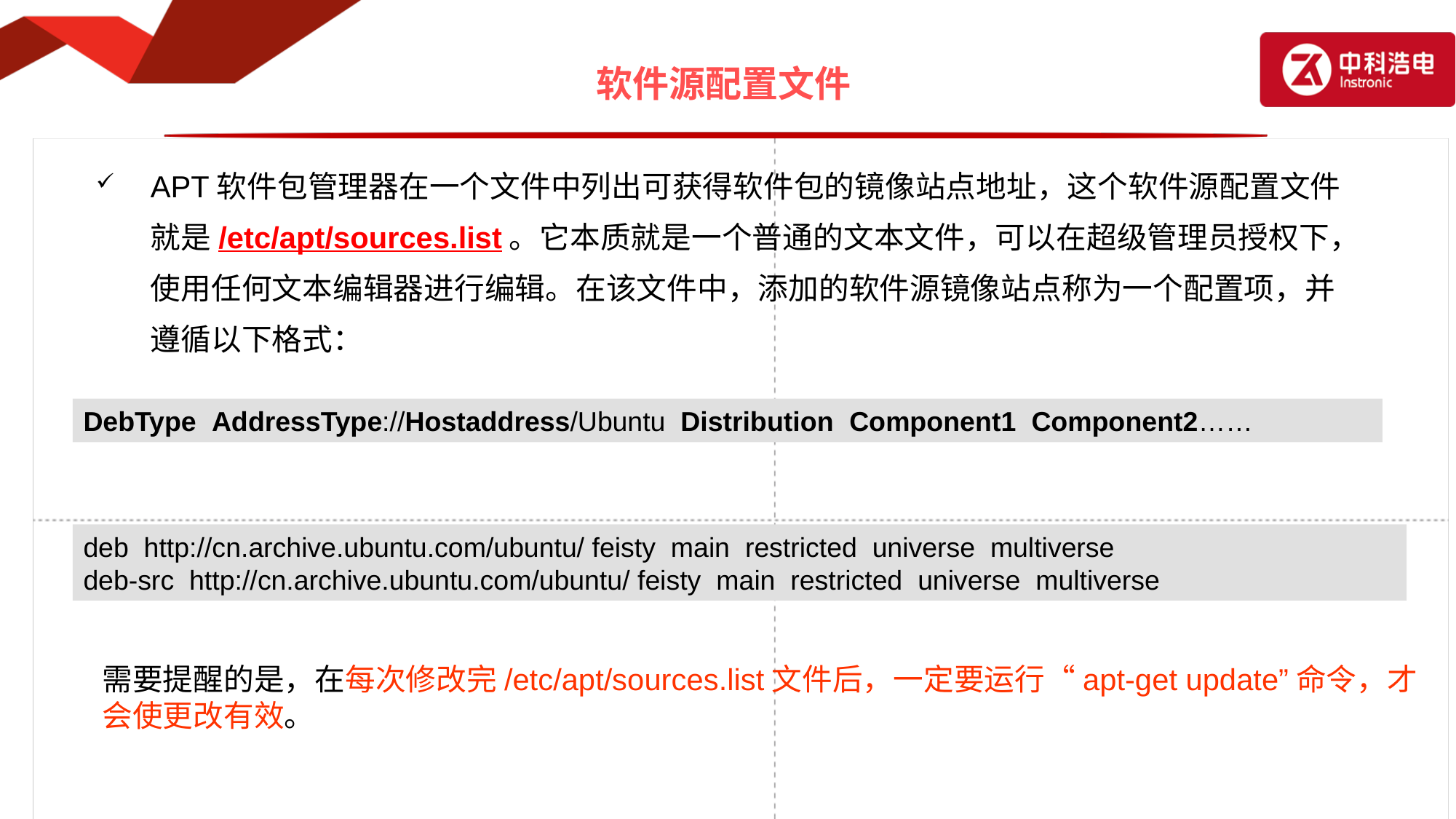

# 软件源配置文件
APT软件包管理器在一个文件中列出可获得软件包的镜像站点地址，这个软件源配置文件就是/etc/apt/sources.list。它本质就是一个普通的文本文件，可以在超级管理员授权下，使用任何文本编辑器进行编辑。在该文件中，添加的软件源镜像站点称为一个配置项，并遵循以下格式：

DebType  AddressType://Hostaddress/Ubuntu  Distribution  Component1  Component2……
deb  http://cn.archive.ubuntu.com/ubuntu/ feisty  main  restricted  universe  multiverse
deb-src  http://cn.archive.ubuntu.com/ubuntu/ feisty  main  restricted  universe  multiverse
需要提醒的是，在每次修改完/etc/apt/sources.list文件后，一定要运行“apt-get update”命令，才会使更改有效。